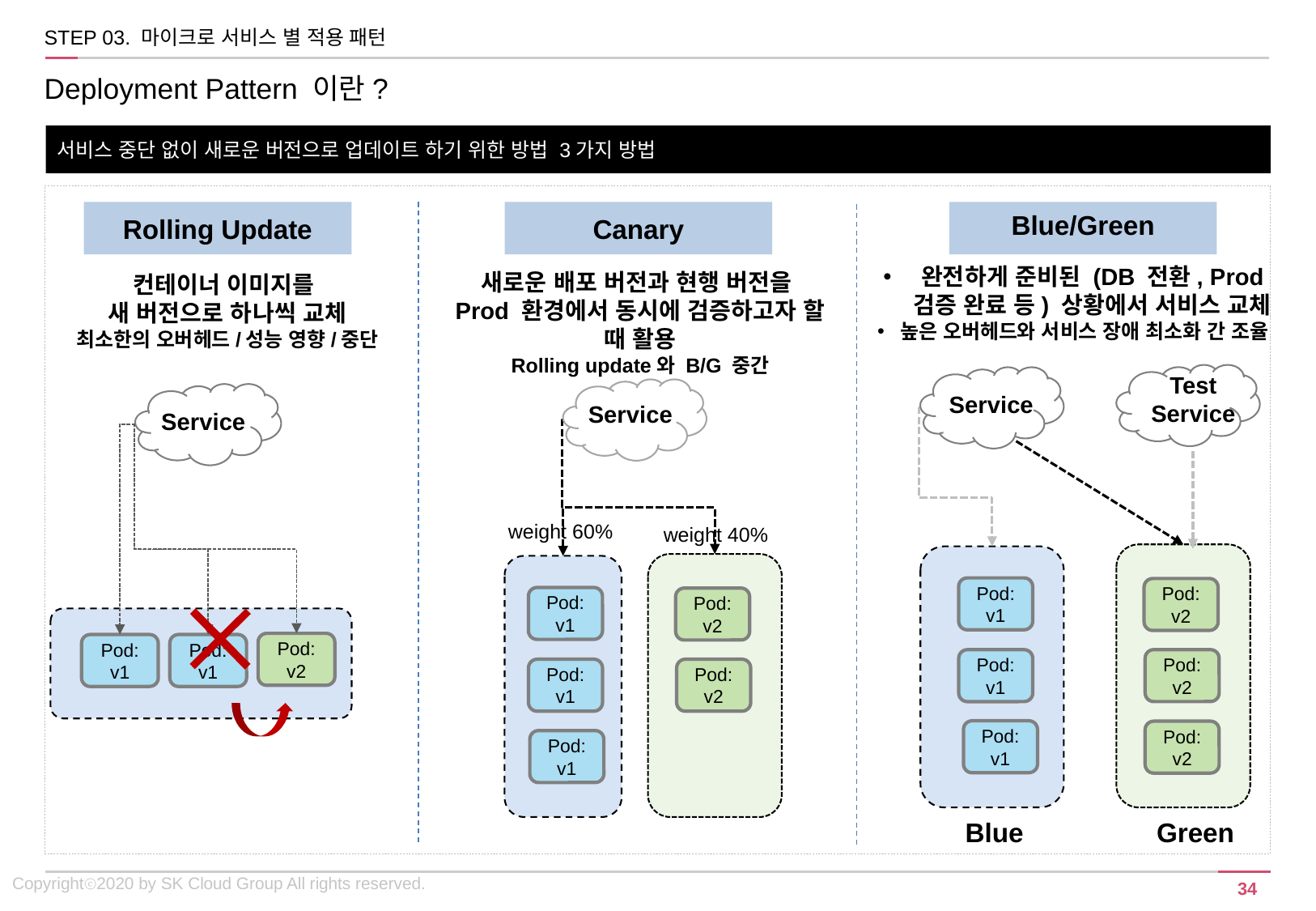

STEP 03. 마이크로 서비스 별 적용 패턴
Deployment Pattern 이란?
서비스 중단 없이 새로운 버전으로 업데이트 하기 위한 방법 3가지 방법
Blue/Green
Rolling Update
Canary
완전하게 준비된 (DB 전환, Prod 검증 완료 등) 상황에서 서비스 교체
높은 오버헤드와 서비스 장애 최소화 간 조율
새로운 배포 버전과 현행 버전을
Prod 환경에서 동시에 검증하고자 할 때 활용
Rolling update와 B/G 중간
컨테이너 이미지를
새 버전으로 하나씩 교체
최소한의 오버헤드/성능 영향/중단

Test
Service

Pod: v2
Pod: v1
Pod: v1
Service
Service
Service
weight 60%
weight 40%

Pod: v1
Pod: v2
Pod: v1
Pod: v2

Pod: v2
Pod: v1
Pod: v1
Pod: v2

Pod: v1
Pod: v2
Pod: v1
Blue
Green
Copyrightⓒ2020 by SK Cloud Group All rights reserved.